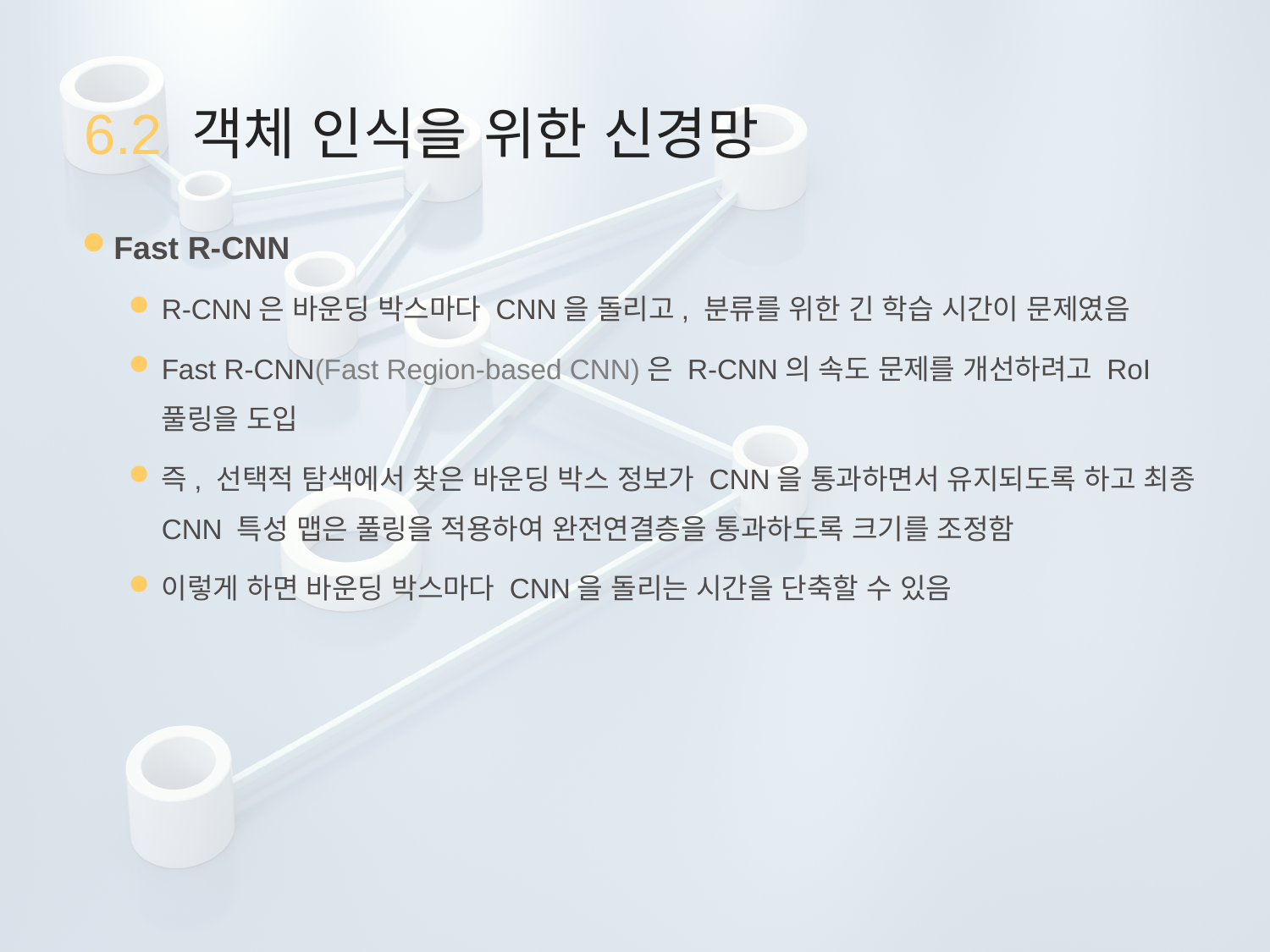

# 6.2 객체 인식을 위한 신경망
Fast R-CNN
R-CNN은 바운딩 박스마다 CNN을 돌리고, 분류를 위한 긴 학습 시간이 문제였음
Fast R-CNN(Fast Region-based CNN)은 R-CNN의 속도 문제를 개선하려고 RoI 풀링을 도입
즉, 선택적 탐색에서 찾은 바운딩 박스 정보가 CNN을 통과하면서 유지되도록 하고 최종 CNN 특성 맵은 풀링을 적용하여 완전연결층을 통과하도록 크기를 조정함
이렇게 하면 바운딩 박스마다 CNN을 돌리는 시간을 단축할 수 있음